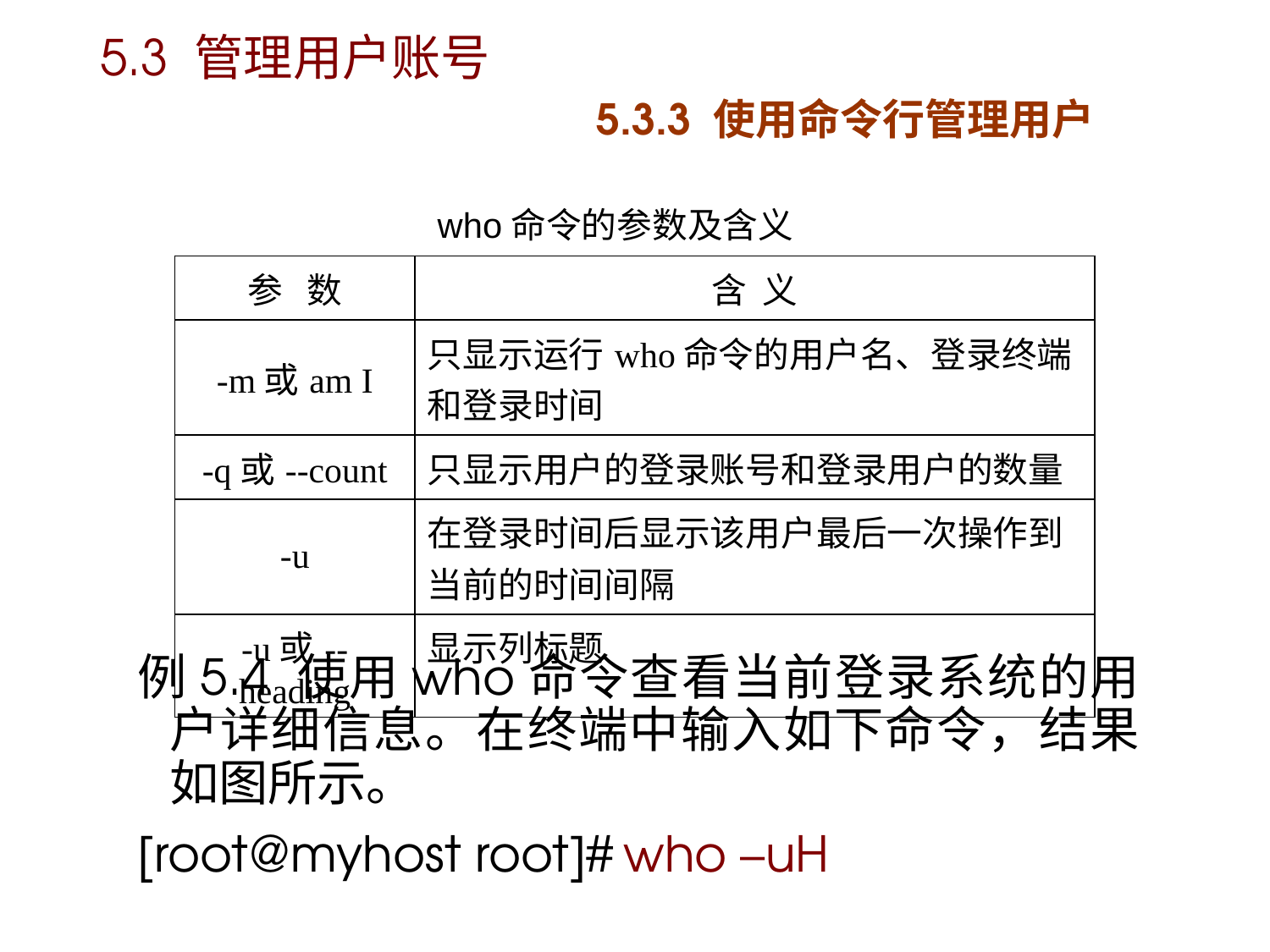

# 5.3 管理用户账号 5.3.3 使用命令行管理用户
who命令的参数及含义
| 参 数 | 含 义 |
| --- | --- |
| -m或am I | 只显示运行who命令的用户名、登录终端和登录时间 |
| -q或--count | 只显示用户的登录账号和登录用户的数量 |
| -u | 在登录时间后显示该用户最后一次操作到当前的时间间隔 |
| -u或--heading | 显示列标题 |
例5.4 使用who命令查看当前登录系统的用户详细信息。在终端中输入如下命令，结果如图所示。
[root@myhost root]# who –uH